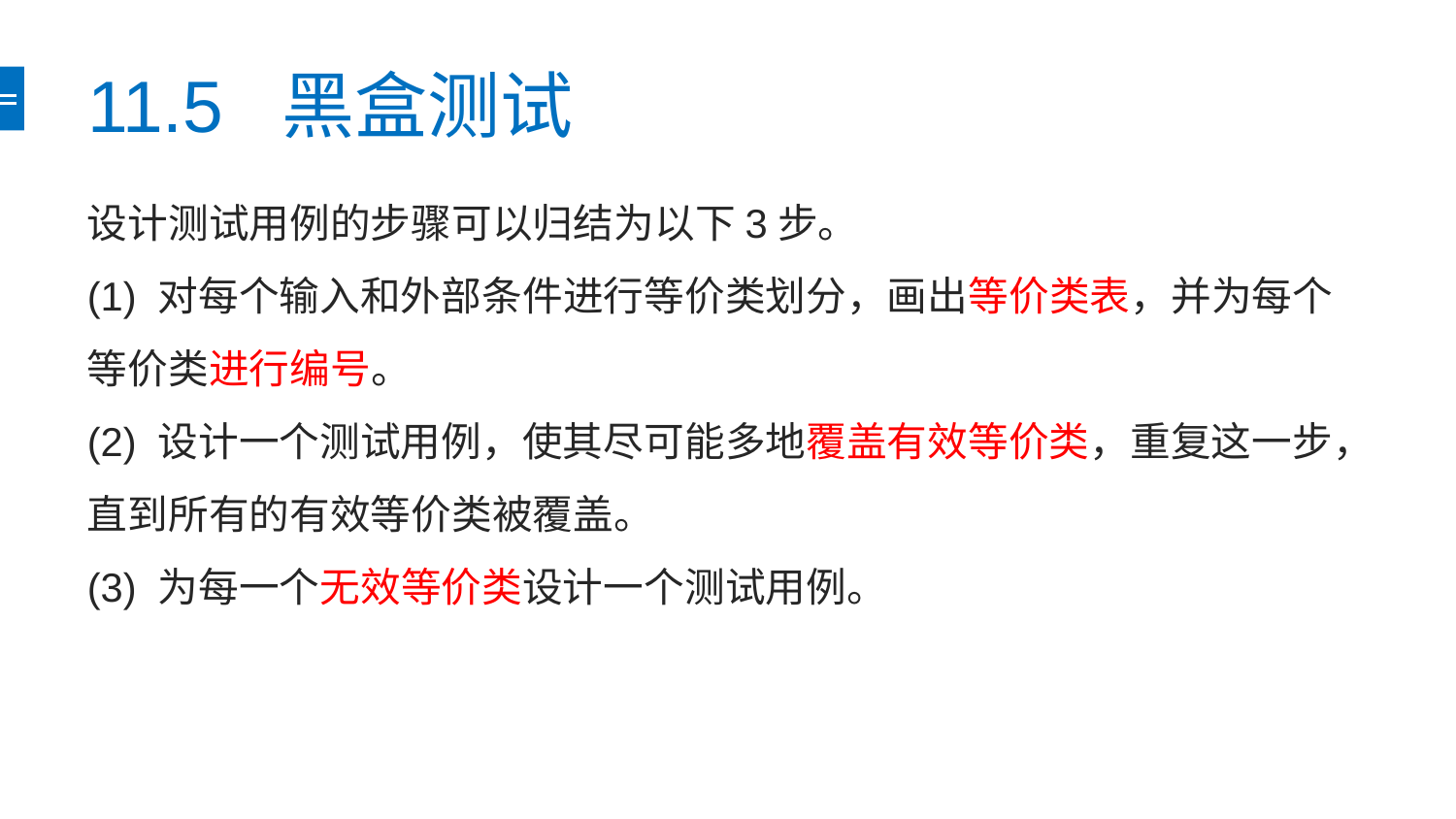

# 11.5  黑盒测试
设计测试用例的步骤可以归结为以下3步。
(1) 对每个输入和外部条件进行等价类划分，画出等价类表，并为每个等价类进行编号。
(2) 设计一个测试用例，使其尽可能多地覆盖有效等价类，重复这一步，直到所有的有效等价类被覆盖。
(3) 为每一个无效等价类设计一个测试用例。